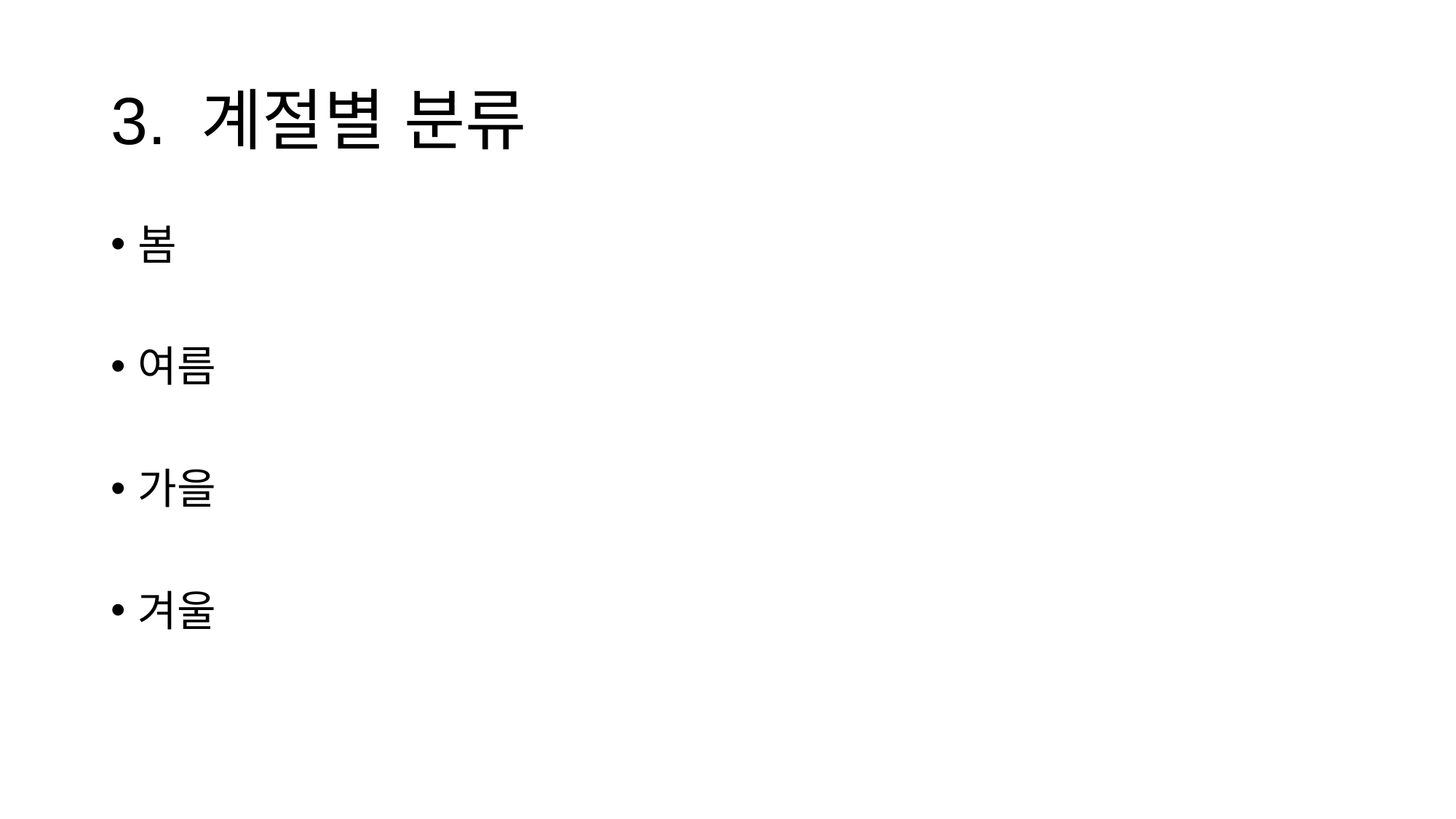

# 3. 계절별 분류
봄

여름

가을

겨울